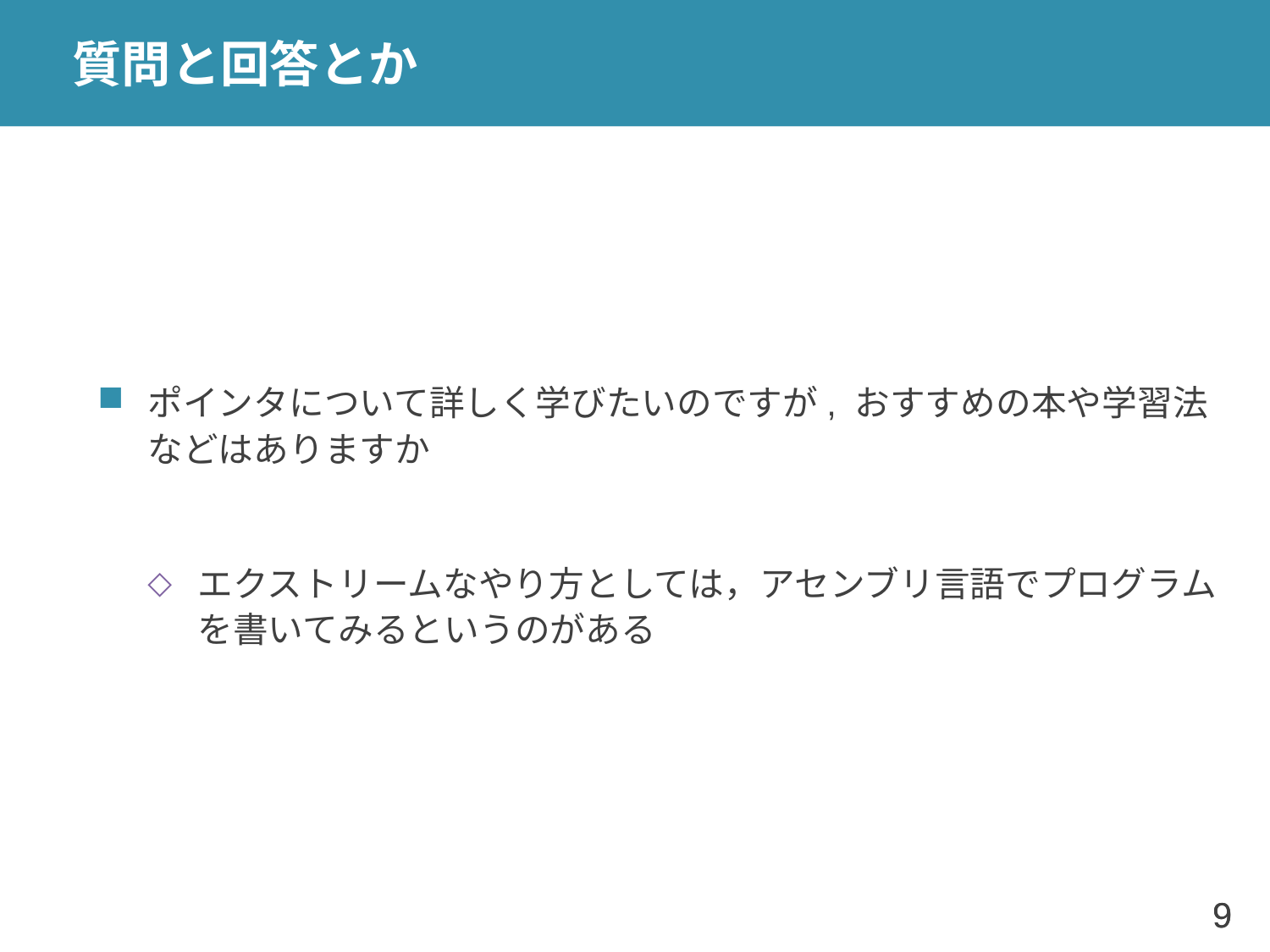

# 質問と回答とか
ポインタについて詳しく学びたいのですが, おすすめの本や学習法などはありますか

エクストリームなやり方としては，アセンブリ言語でプログラムを書いてみるというのがある